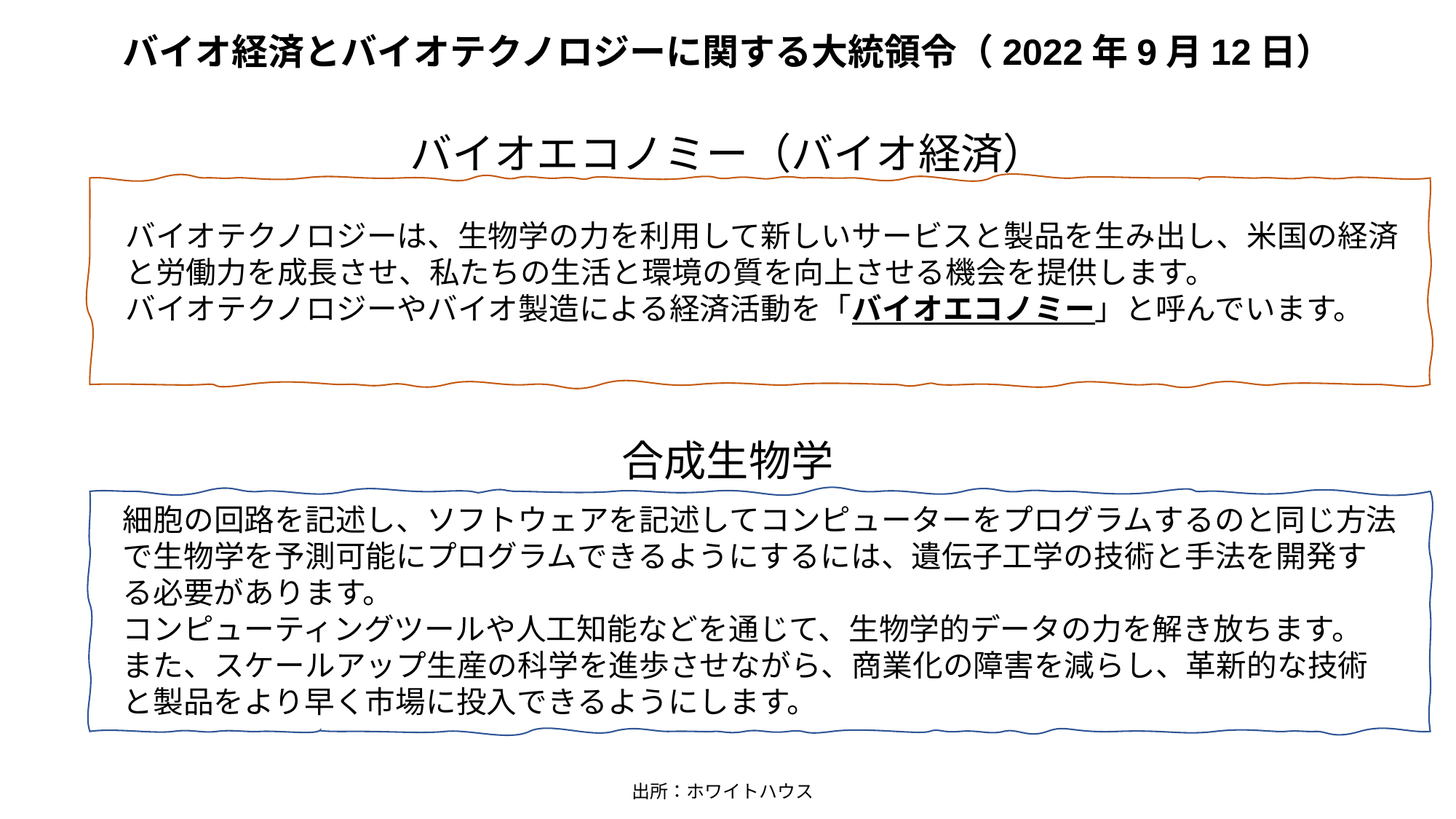

バイオ経済とバイオテクノロジーに関する大統領令（2022年9月12日）
バイオエコノミー（バイオ経済）

バイオテクノロジーは、生物学の力を利用して新しいサービスと製品を生み出し、米国の経済と労働力を成長させ、私たちの生活と環境の質を向上させる機会を提供します。
バイオテクノロジーやバイオ製造による経済活動を「バイオエコノミー」と呼んでいます。
合成生物学

細胞の回路を記述し、ソフトウェアを記述してコンピューターをプログラムするのと同じ方法で生物学を予測可能にプログラムできるようにするには、遺伝子工学の技術と手法を開発する必要があります。
コンピューティングツールや人工知能などを通じて、生物学的データの力を解き放ちます。
また、スケールアップ生産の科学を進歩させながら、商業化の障害を減らし、革新的な技術と製品をより早く市場に投入できるようにします。
出所：ホワイトハウス